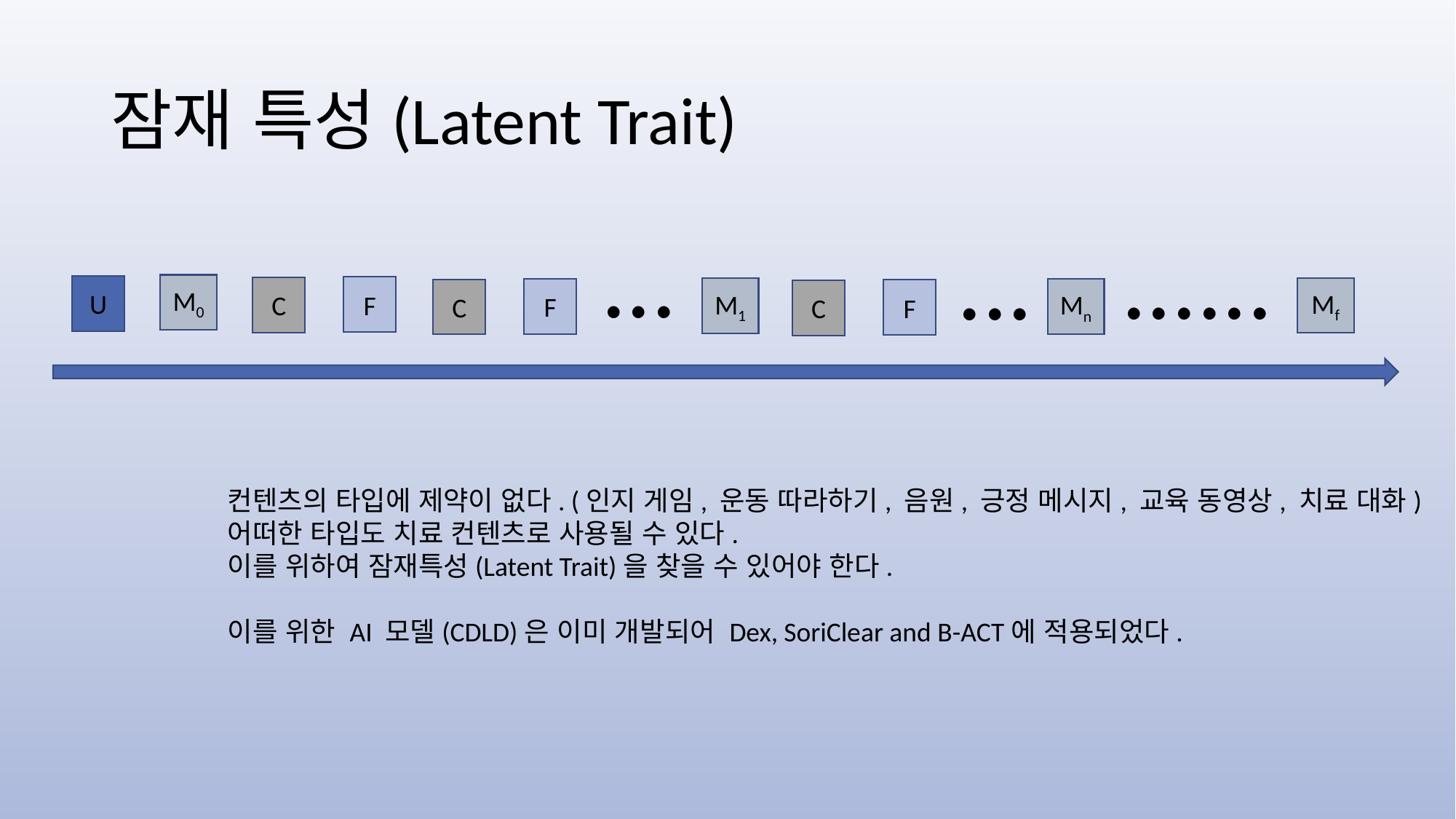

# 잠재 특성(Latent Trait)
...
......
...
M0
U
F
C
Mf
M1
Mn
F
C
F
C

컨텐츠의 타입에 제약이 없다. (인지 게임, 운동 따라하기, 음원, 긍정 메시지, 교육 동영상, 치료 대화)
어떠한 타입도 치료 컨텐츠로 사용될 수 있다.
이를 위하여 잠재특성(Latent Trait)을 찾을 수 있어야 한다.

이를 위한 AI 모델(CDLD)은 이미 개발되어 Dex, SoriClear and B-ACT에 적용되었다.